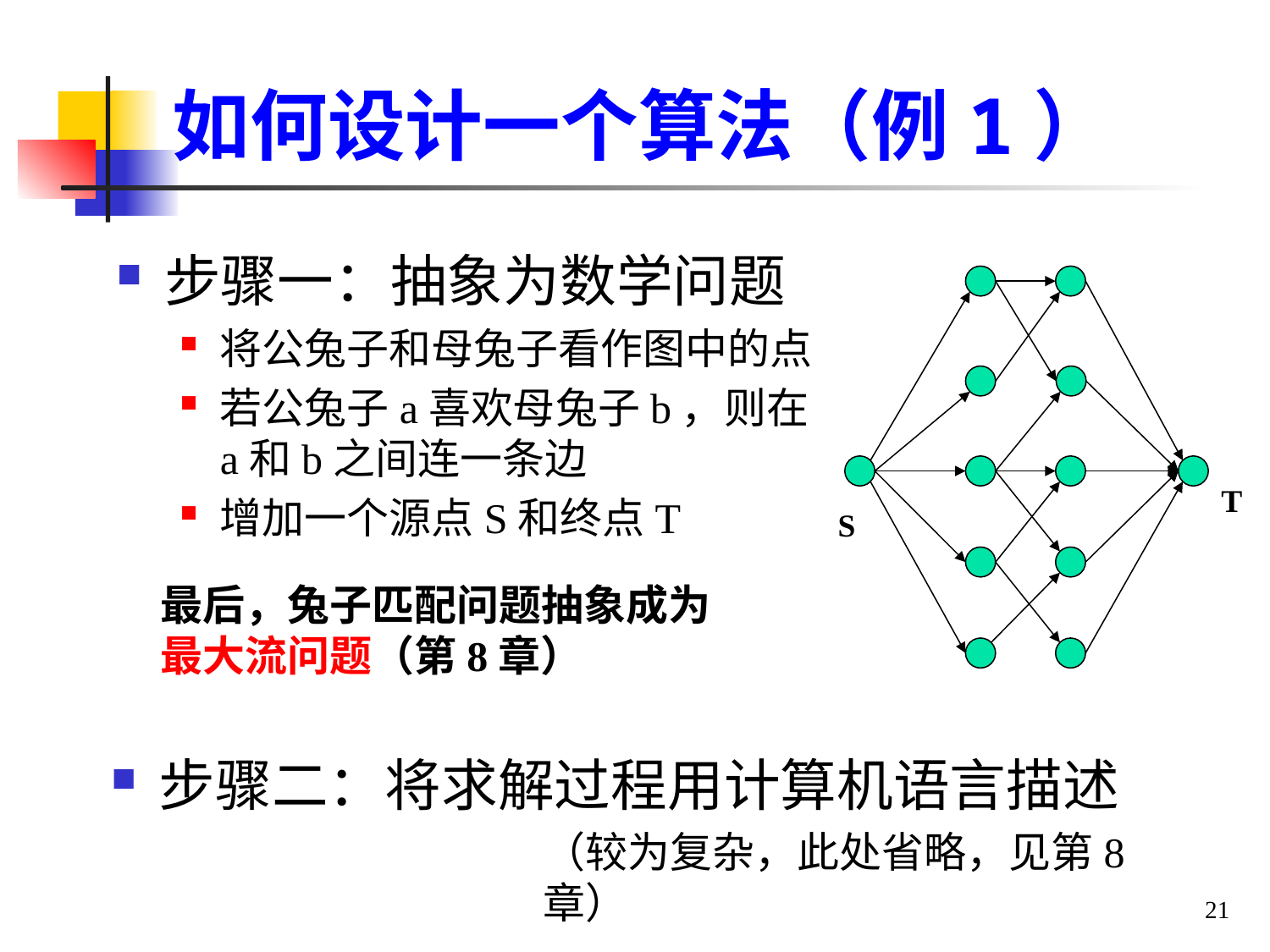

# 如何设计一个算法（例1）
步骤一：抽象为数学问题
将公兔子和母兔子看作图中的点
若公兔子a喜欢母兔子b，则在a和b之间连一条边
增加一个源点S和终点T

T

S
最后，兔子匹配问题抽象成为最大流问题（第8章）
步骤二：将求解过程用计算机语言描述

（较为复杂，此处省略，见第8章）
21